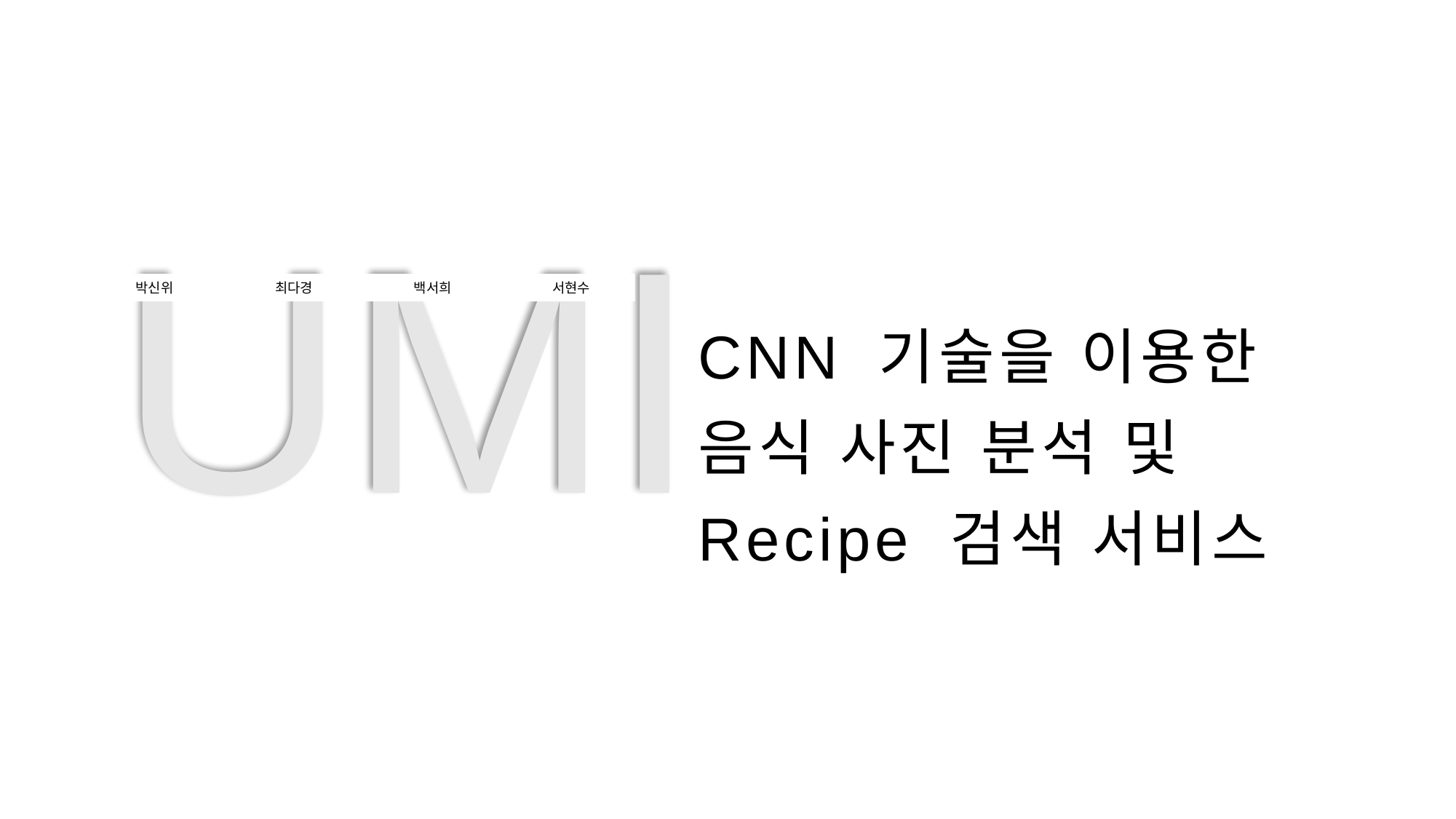

UMI
# CNN 기술을 이용한 음식 사진 분석 및 Recipe 검색 서비스
박신위

최다경
백서희
서현수